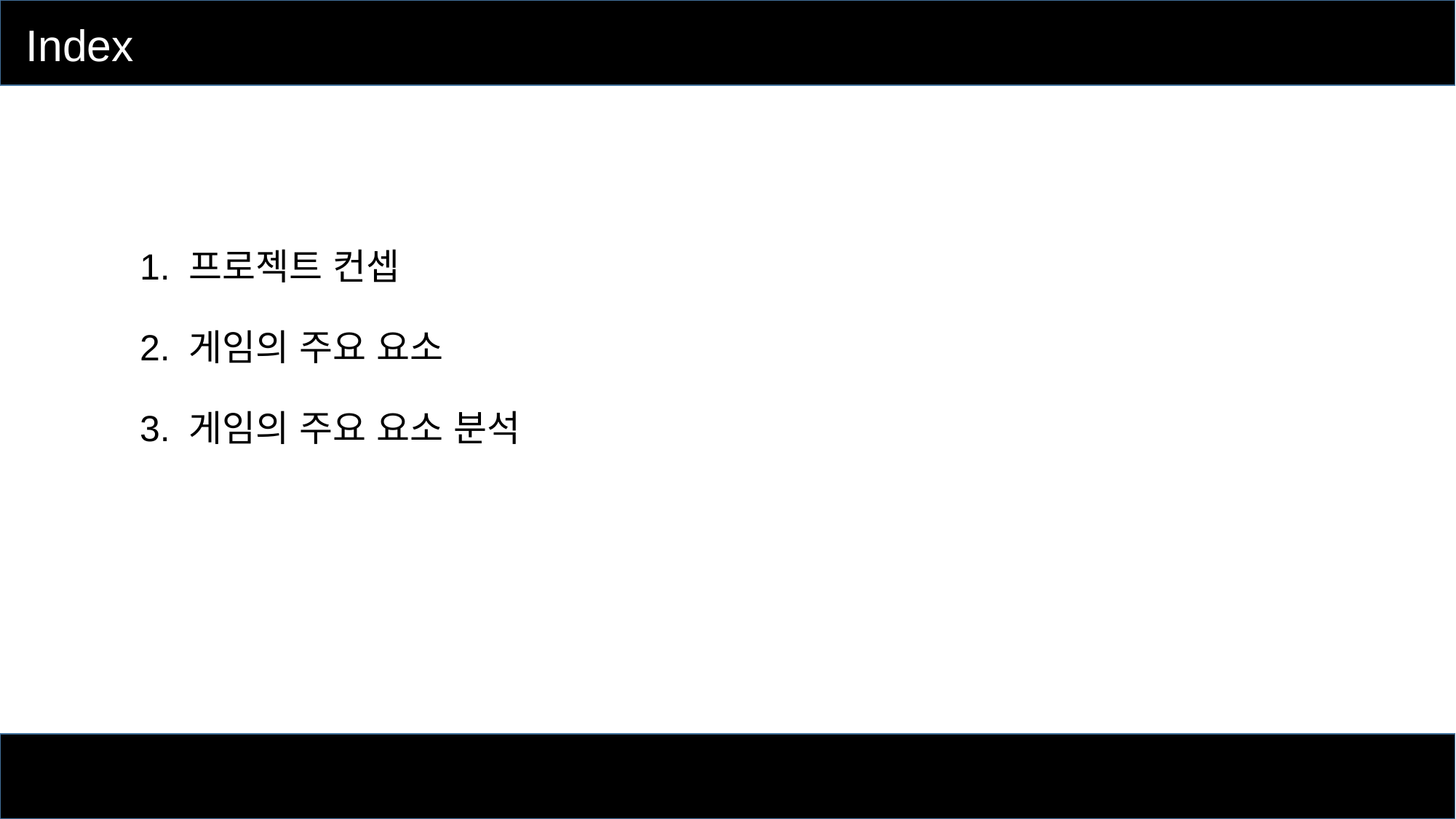

Index
1. 프로젝트 컨셉
2. 게임의 주요 요소
3. 게임의 주요 요소 분석